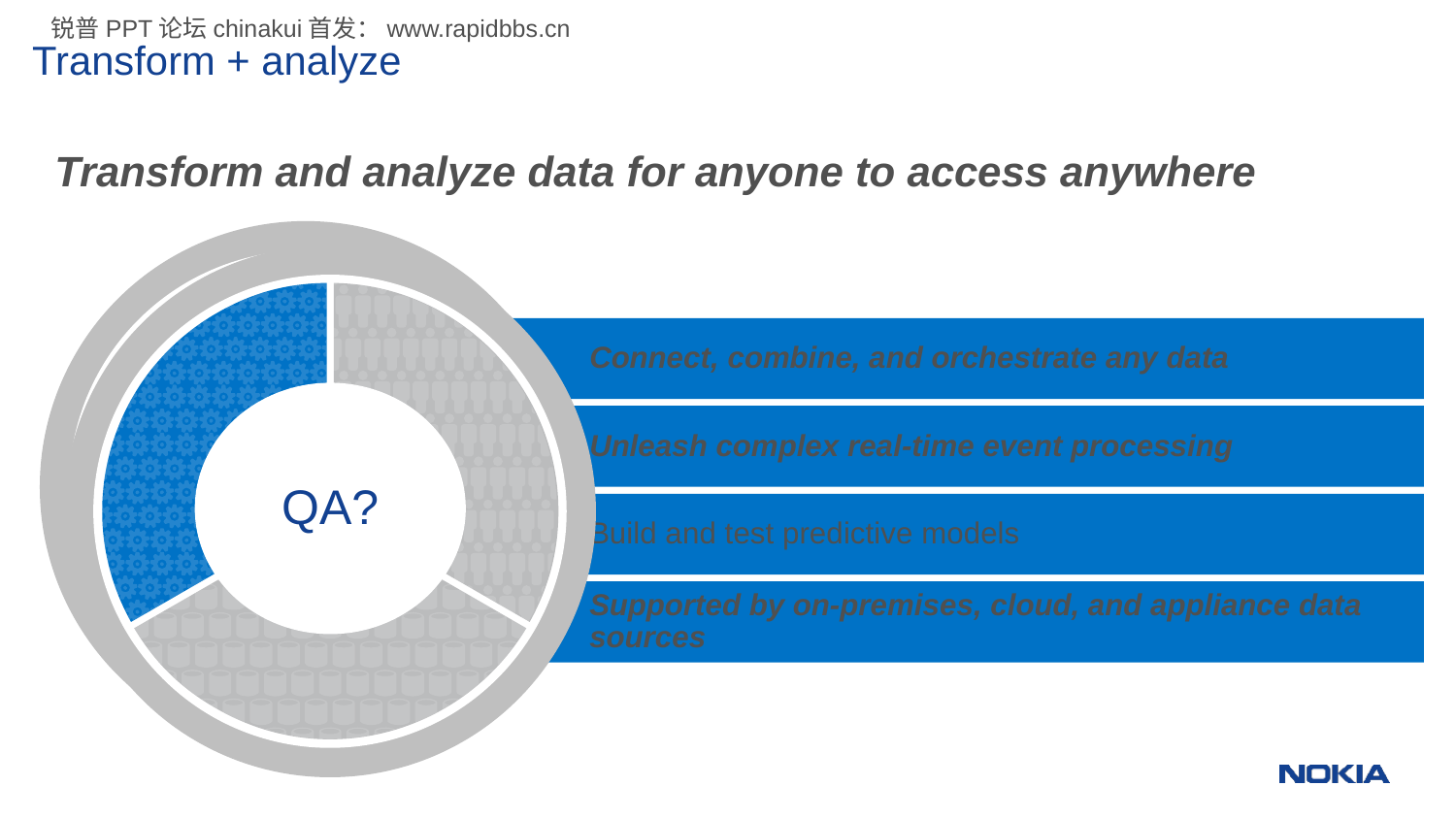

Transform + analyze
锐普PPT论坛chinakui首发：www.rapidbbs.cn

Transform and analyze data for anyone to access anywhere

Transform + analyze
Data

Visualize + decide

Capture + manage

QA?

Connect, combine, and orchestrate any data
Unleash complex real-time event processing
Build and test predictive models
Supported by on-premises, cloud, and appliance data sources